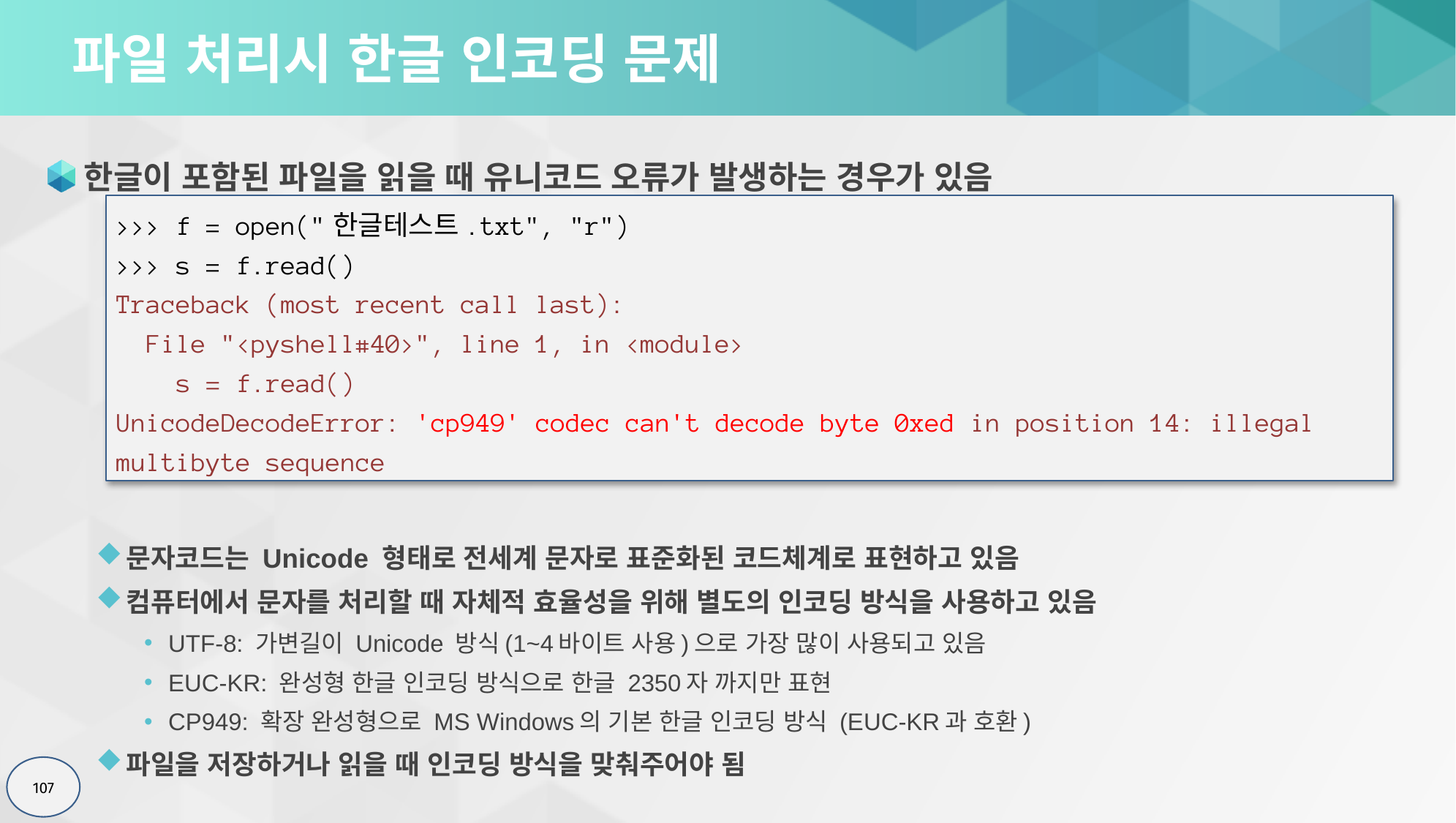

# 파일 처리시 한글 인코딩 문제
한글이 포함된 파일을 읽을 때 유니코드 오류가 발생하는 경우가 있음

문자코드는 Unicode 형태로 전세계 문자로 표준화된 코드체계로 표현하고 있음
컴퓨터에서 문자를 처리할 때 자체적 효율성을 위해 별도의 인코딩 방식을 사용하고 있음
UTF-8: 가변길이 Unicode 방식(1~4바이트 사용)으로 가장 많이 사용되고 있음
EUC-KR: 완성형 한글 인코딩 방식으로 한글 2350자 까지만 표현
CP949: 확장 완성형으로 MS Windows의 기본 한글 인코딩 방식 (EUC-KR과 호환)
파일을 저장하거나 읽을 때 인코딩 방식을 맞춰주어야 됨
>>> f = open("한글테스트.txt", "r")
>>> s = f.read()
Traceback (most recent call last):
  File "<pyshell#40>", line 1, in <module>
    s = f.read()
UnicodeDecodeError: 'cp949' codec can't decode byte 0xed in position 14: illegal multibyte sequence